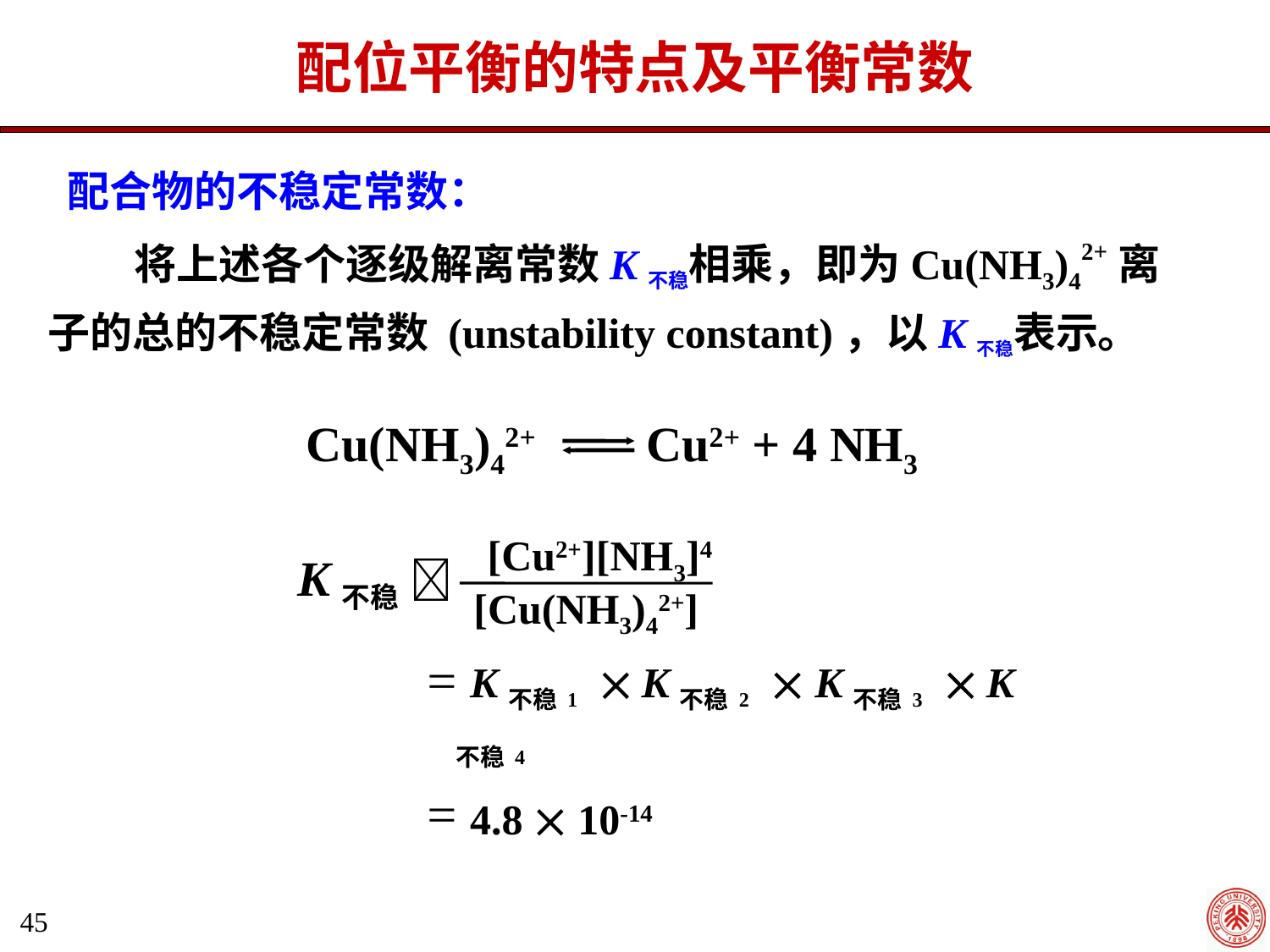

配位平衡的特点及平衡常数

 配合物的不稳定常数：
        将上述各个逐级解离常数K不稳相乘，即为Cu(NH3)42+离子的总的不稳定常数 (unstability constant)，以K不稳表示。
Cu(NH3)42+         Cu2+ + 4 NH3

[Cu2+][NH3]4
[Cu(NH3)42+]

K不稳 =
 K不稳1 × K不稳2 × K不稳3 × K不稳4
 4.8 × 10-14